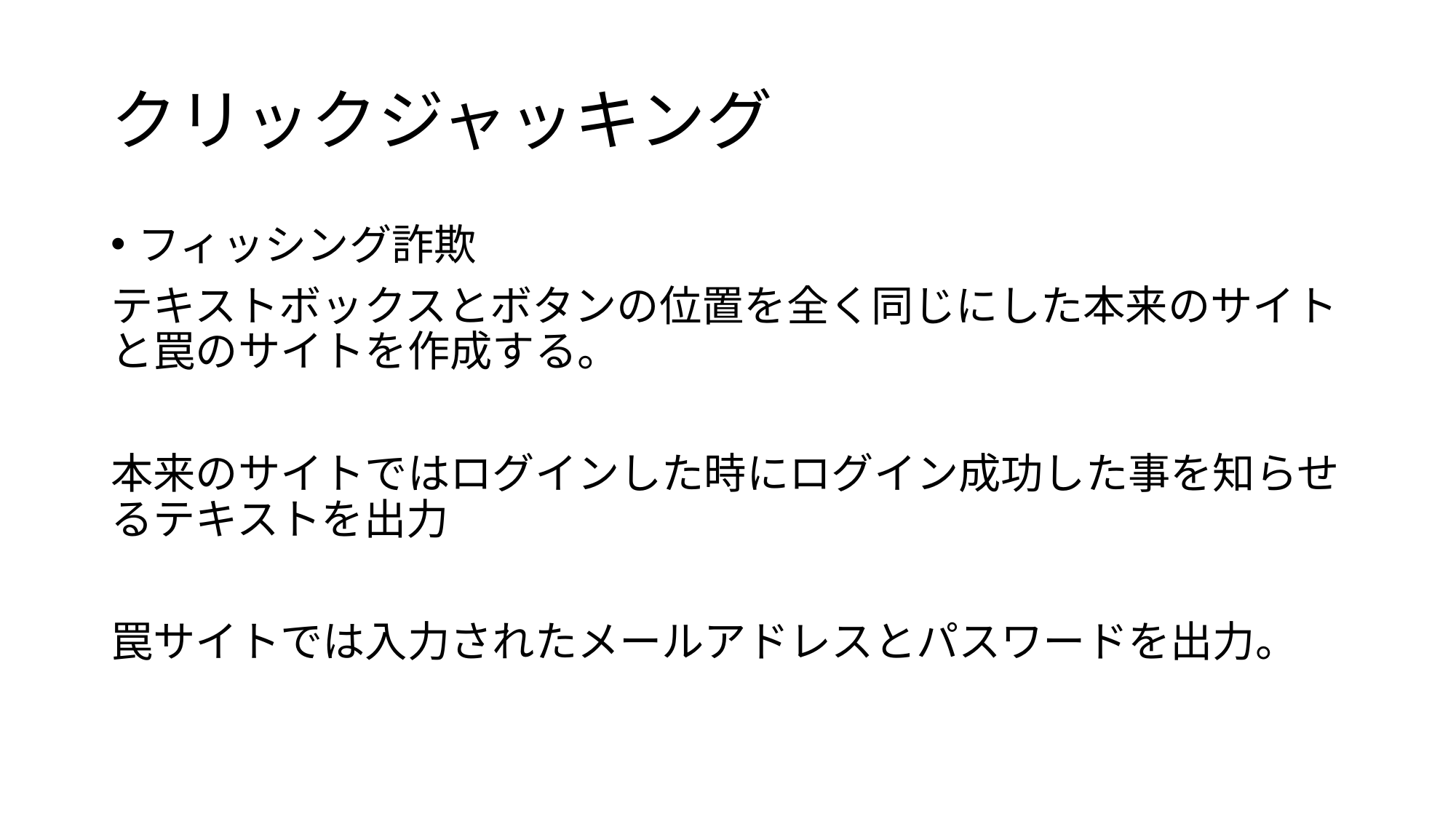

# クリックジャッキング
フィッシング詐欺
テキストボックスとボタンの位置を全く同じにした本来のサイトと罠のサイトを作成する。

本来のサイトではログインした時にログイン成功した事を知らせるテキストを出力

罠サイトでは入力されたメールアドレスとパスワードを出力。